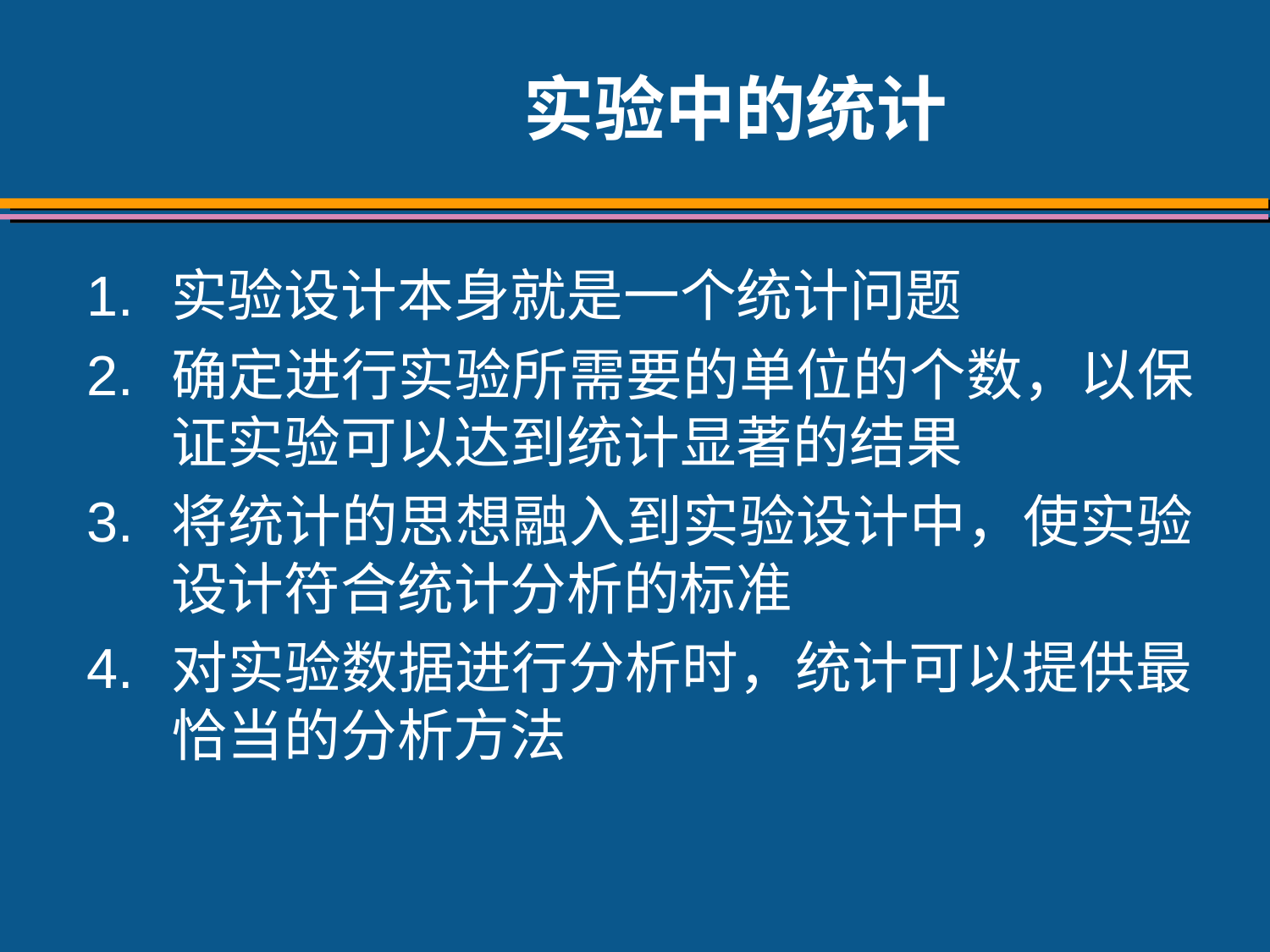

# 实验中的统计
实验设计本身就是一个统计问题
确定进行实验所需要的单位的个数，以保证实验可以达到统计显著的结果
将统计的思想融入到实验设计中，使实验设计符合统计分析的标准
对实验数据进行分析时，统计可以提供最恰当的分析方法